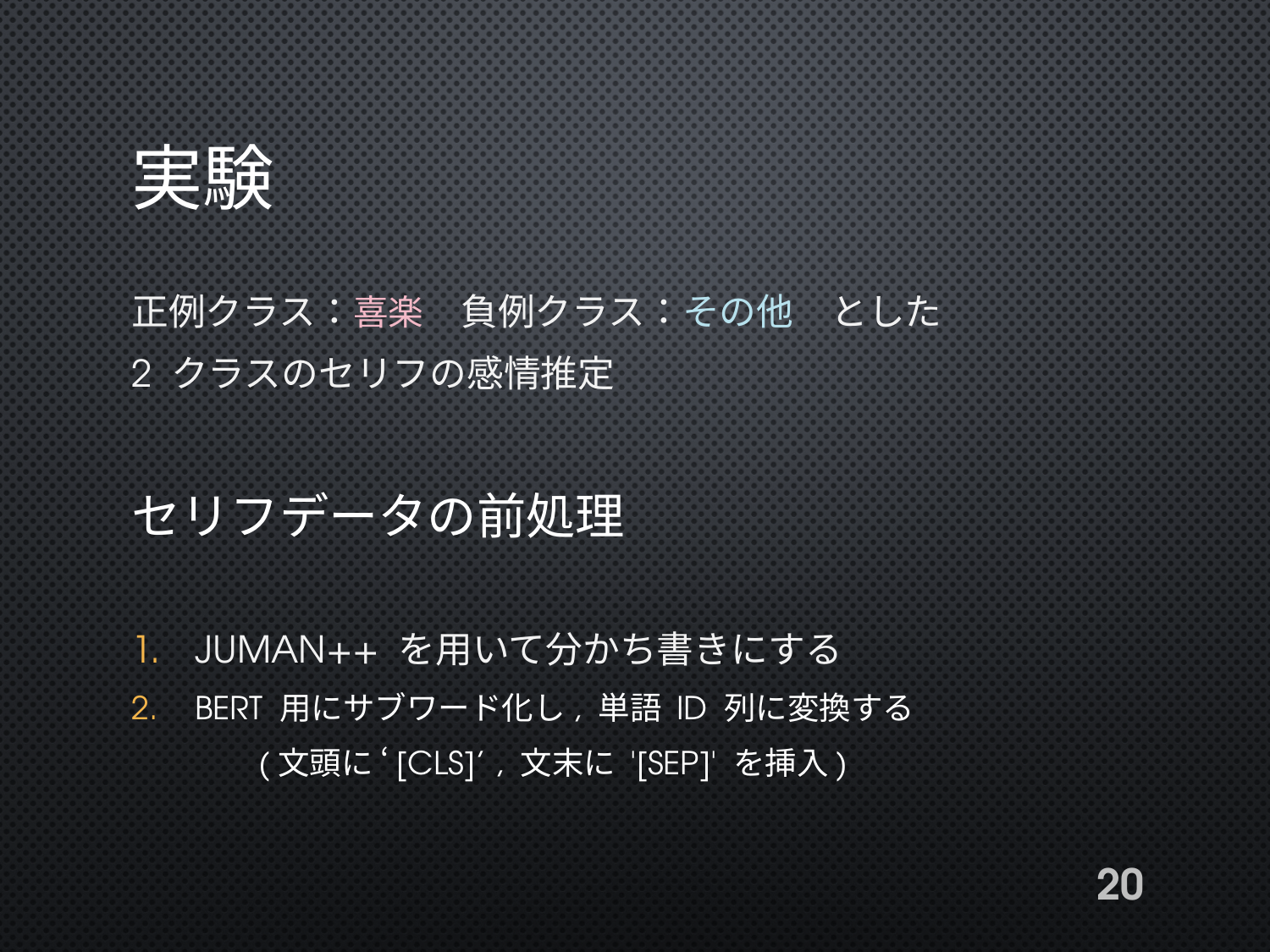

# 実験
正例クラス：喜楽　負例クラス：その他　とした
2 クラスのセリフの感情推定
セリフデータの前処理
JUMAN++ を用いて分かち書きにする
BERT 用にサブワード化し, 単語 ID 列に変換する
	(文頭に ‘[CLS]’ , 文末に '[SEP]' を挿入)
20